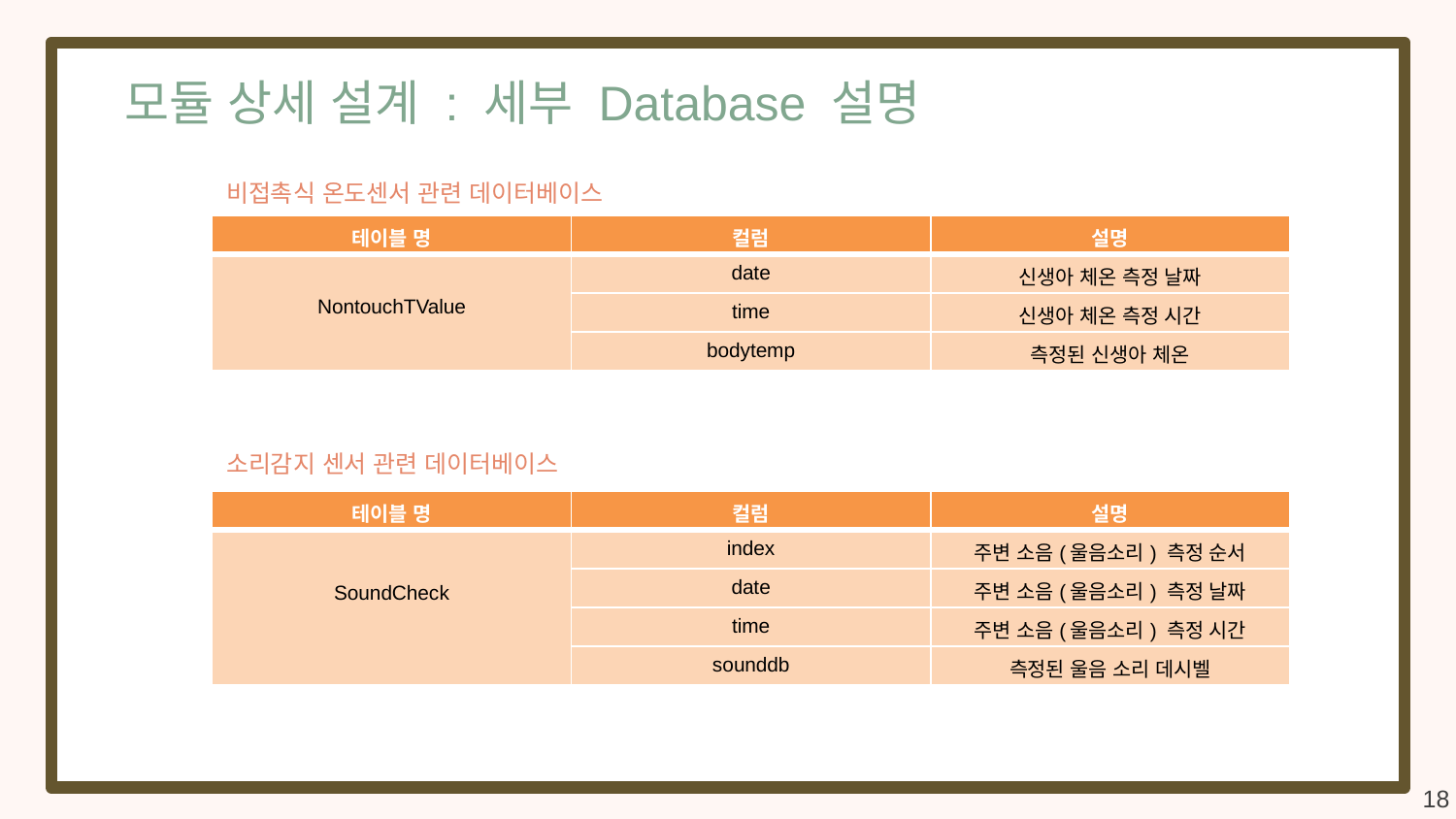

모듈 상세 설계 : 세부 Database 설명
비접촉식 온도센서 관련 데이터베이스
| 테이블 명 | 컬럼 | 설명 |
| --- | --- | --- |
| NontouchTValue | date | 신생아 체온 측정 날짜 |
|  | time | 신생아 체온 측정 시간 |
|  | bodytemp | 측정된 신생아 체온 |
소리감지 센서 관련 데이터베이스
| 테이블 명 | 컬럼 | 설명 |
| --- | --- | --- |
| SoundCheck | index | 주변 소음(울음소리) 측정 순서 |
|  | date | 주변 소음(울음소리) 측정 날짜 |
|  | time | 주변 소음(울음소리) 측정 시간 |
|  | sounddb | 측정된 울음 소리 데시벨 |
18